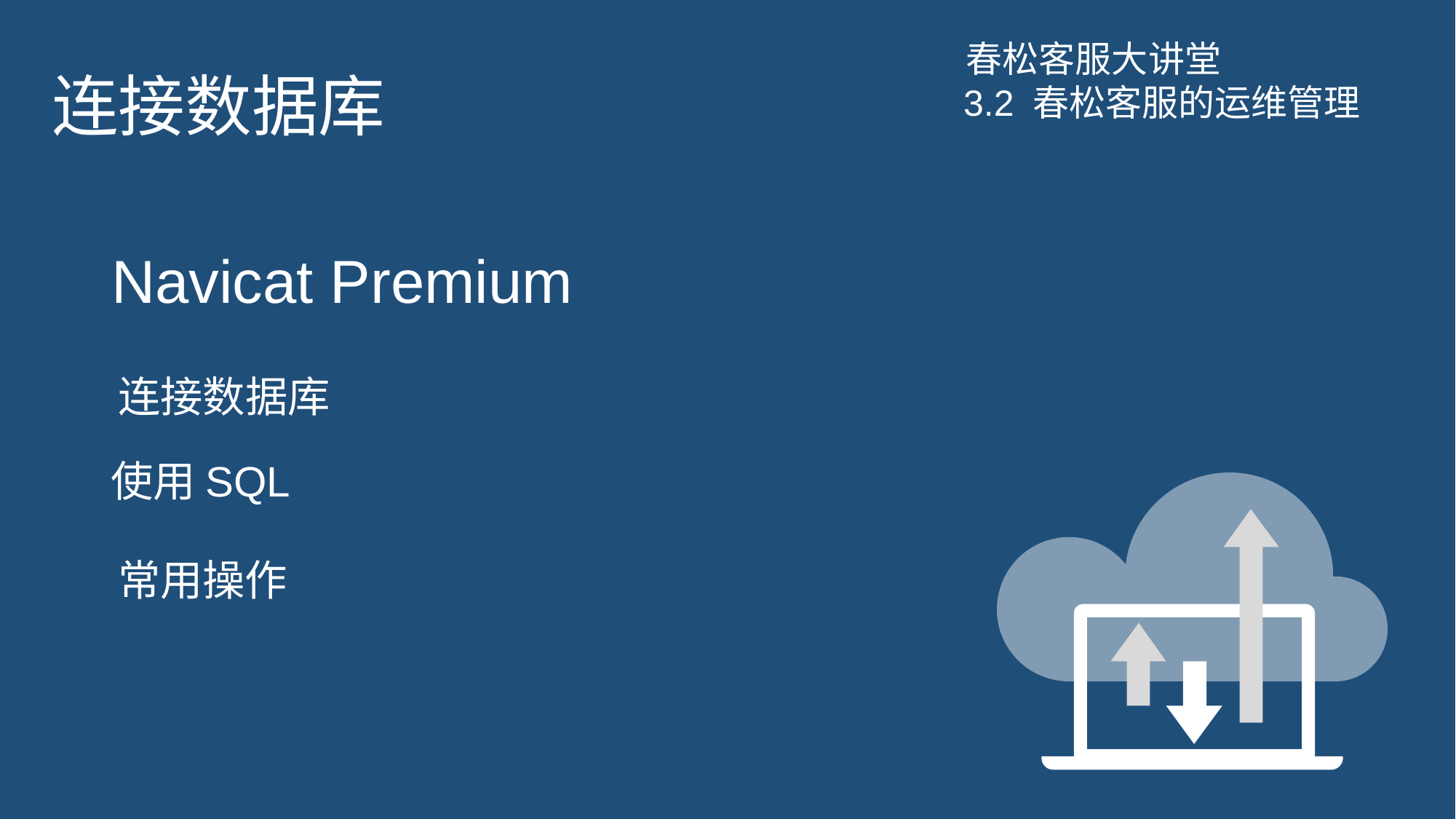

# 连接数据库
春松客服大讲堂
3.2 春松客服的运维管理
Navicat Premium
连接数据库
使用SQL

常用操作